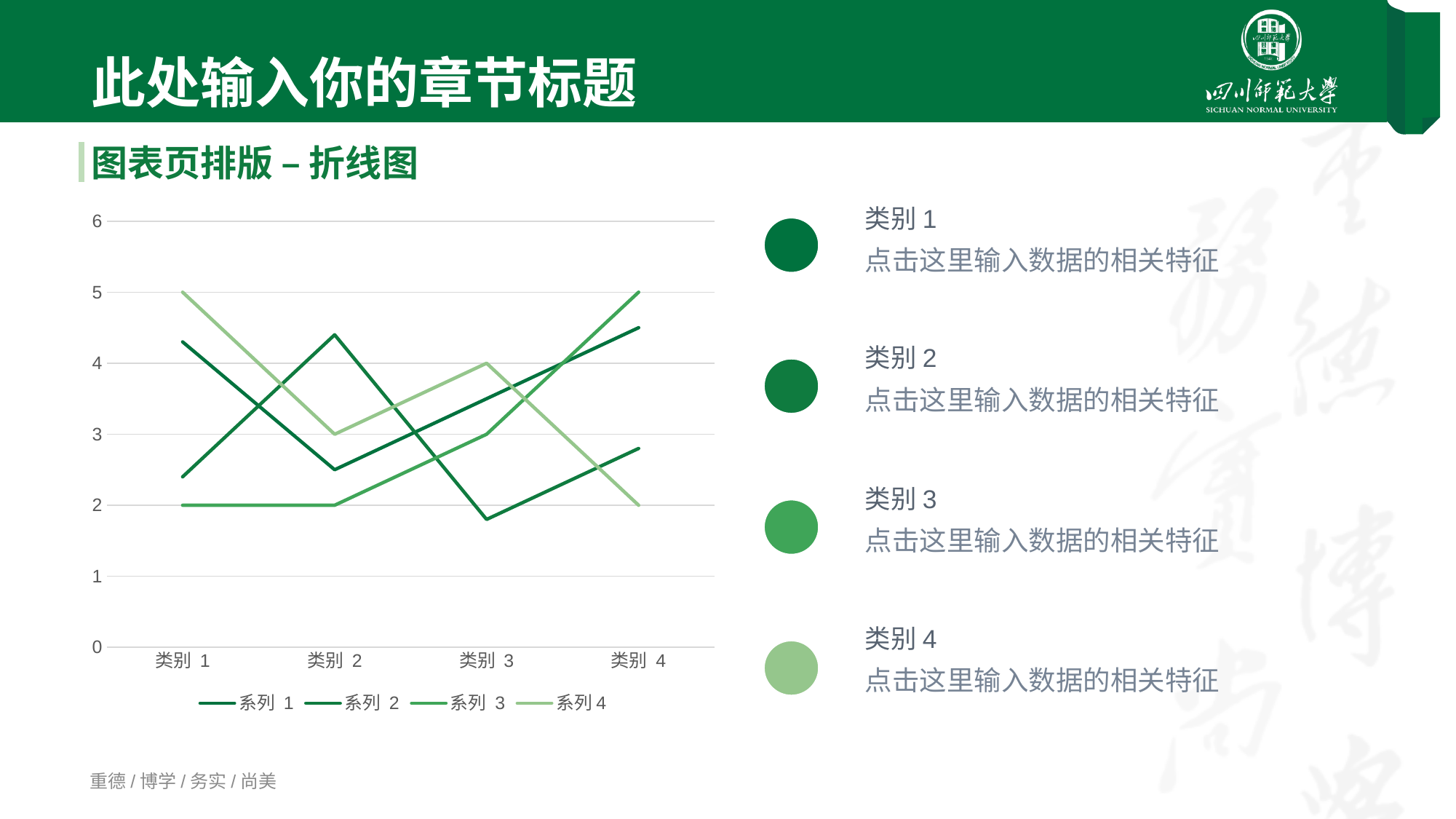

01
此处输入你的章节标题
图表页排版 – 折线图
类别1

### Chart

| Category | 系列 1 | 系列 2 | 系列 3 | 系列4 |
|---|---|---|---|---|
| 类别 1 | 4.3 | 2.4 | 2.0 | 5.0 |
| 类别 2 | 2.5 | 4.4 | 2.0 | 3.0 |
| 类别 3 | 3.5 | 1.8 | 3.0 | 4.0 |
| 类别 4 | 4.5 | 2.8 | 5.0 | 2.0 |
点击这里输入数据的相关特征
类别2

点击这里输入数据的相关特征
类别3

点击这里输入数据的相关特征
类别4

点击这里输入数据的相关特征
重德/博学/务实/尚美